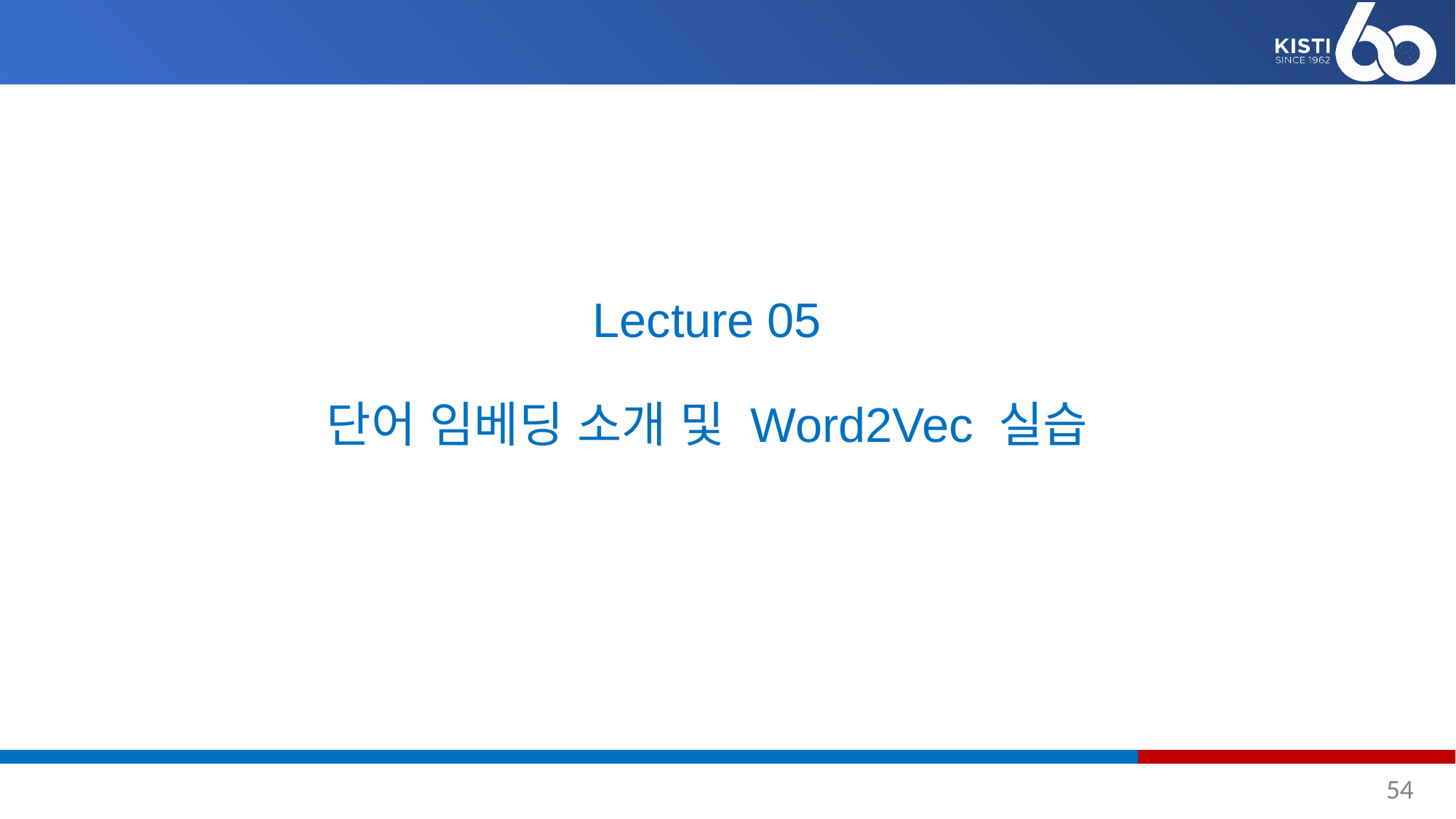

# Lecture 05 단어 임베딩 소개 및 Word2Vec 실습
54